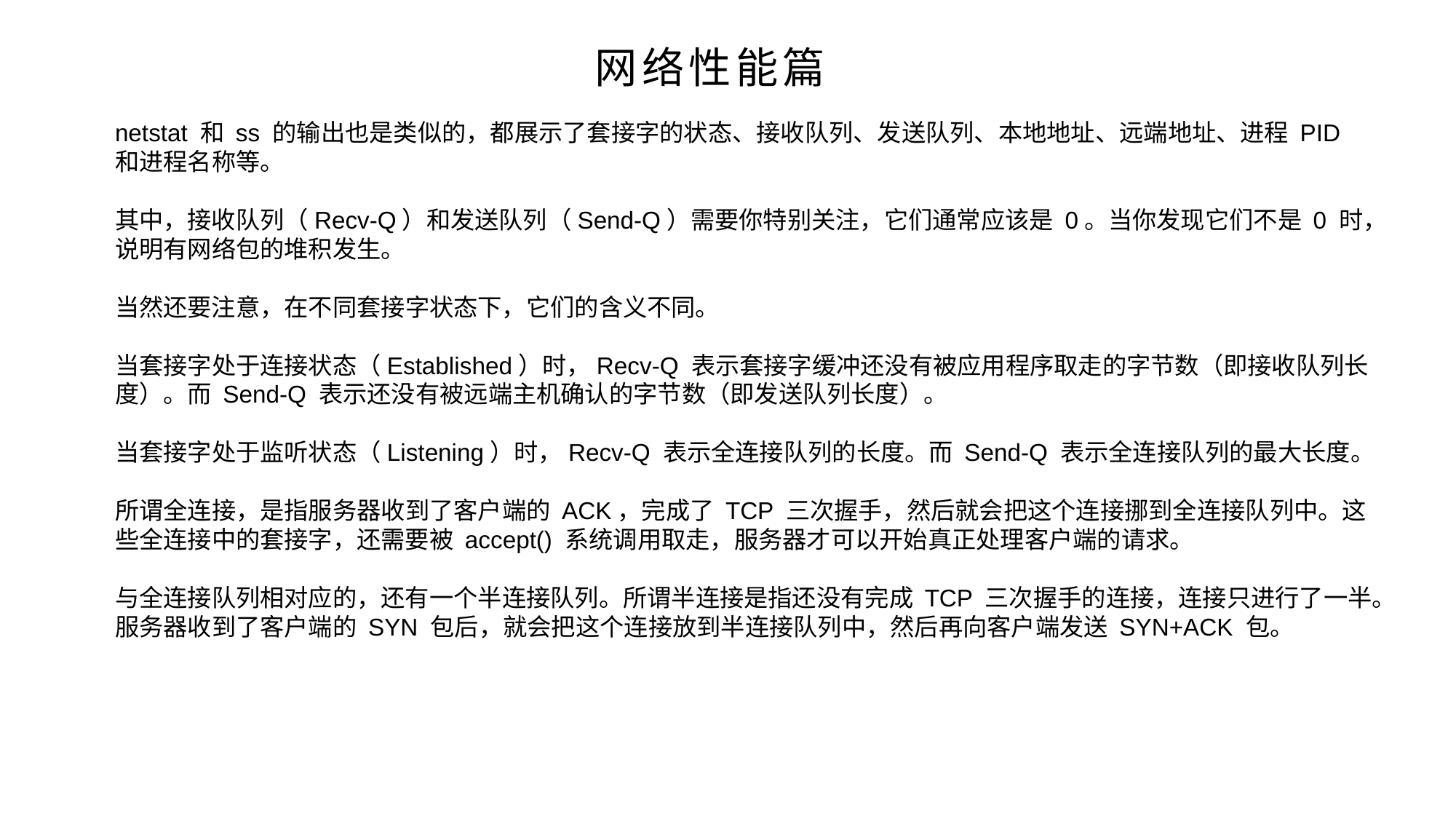

网络性能篇
netstat 和 ss 的输出也是类似的，都展示了套接字的状态、接收队列、发送队列、本地地址、远端地址、进程 PID 和进程名称等。

其中，接收队列（Recv-Q）和发送队列（Send-Q）需要你特别关注，它们通常应该是 0。当你发现它们不是 0 时，说明有网络包的堆积发生。

当然还要注意，在不同套接字状态下，它们的含义不同。

当套接字处于连接状态（Established）时，Recv-Q 表示套接字缓冲还没有被应用程序取走的字节数（即接收队列长度）。而 Send-Q 表示还没有被远端主机确认的字节数（即发送队列长度）。

当套接字处于监听状态（Listening）时，Recv-Q 表示全连接队列的长度。而 Send-Q 表示全连接队列的最大长度。

所谓全连接，是指服务器收到了客户端的 ACK，完成了 TCP 三次握手，然后就会把这个连接挪到全连接队列中。这些全连接中的套接字，还需要被 accept() 系统调用取走，服务器才可以开始真正处理客户端的请求。

与全连接队列相对应的，还有一个半连接队列。所谓半连接是指还没有完成 TCP 三次握手的连接，连接只进行了一半。服务器收到了客户端的 SYN 包后，就会把这个连接放到半连接队列中，然后再向客户端发送 SYN+ACK 包。